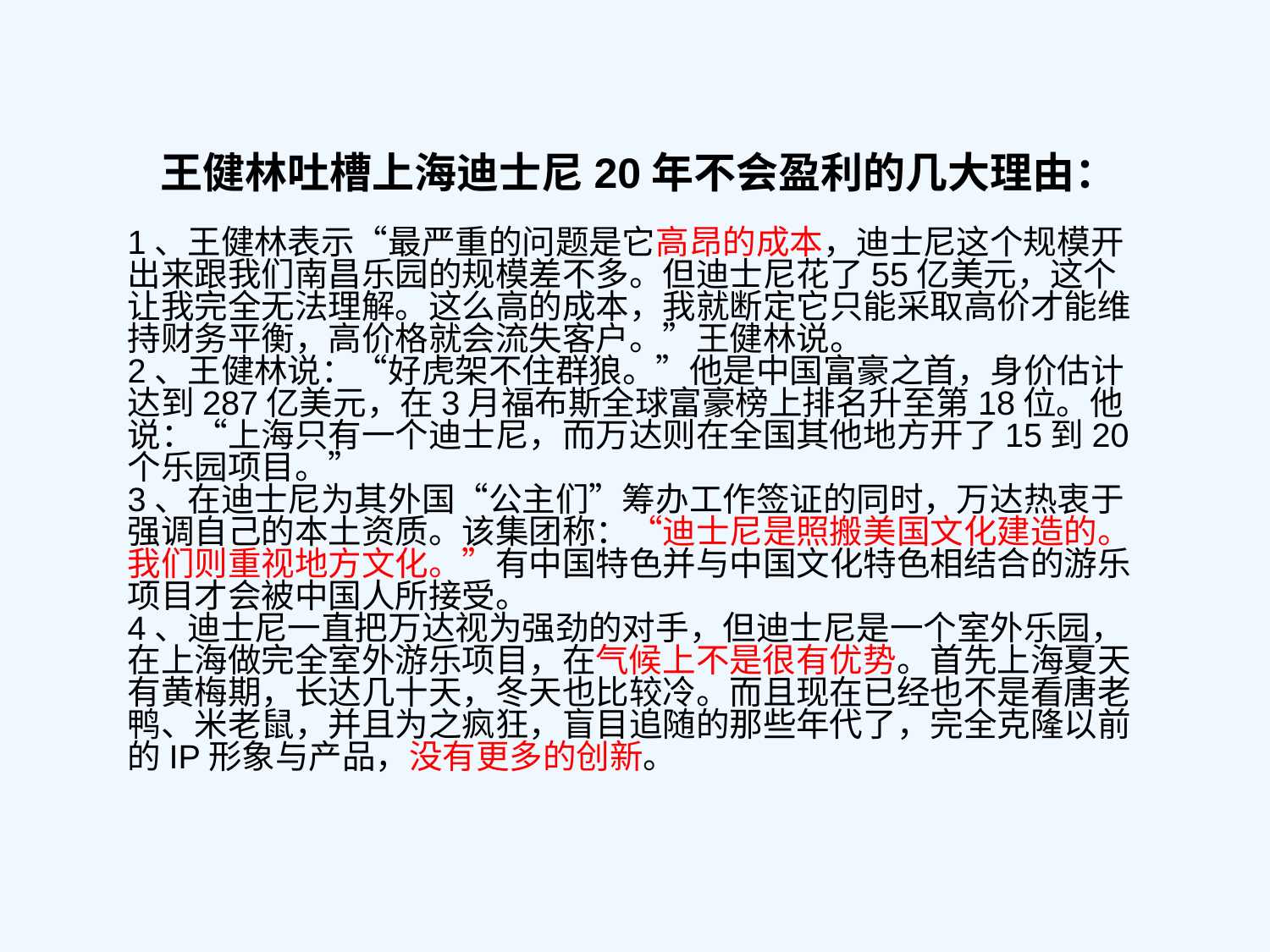

王健林吐槽上海迪士尼20年不会盈利的几大理由：

1、王健林表示“最严重的问题是它高昂的成本，迪士尼这个规模开出来跟我们南昌乐园的规模差不多。但迪士尼花了55亿美元，这个让我完全无法理解。这么高的成本，我就断定它只能采取高价才能维持财务平衡，高价格就会流失客户。”王健林说。
2、王健林说：“好虎架不住群狼。”他是中国富豪之首，身价估计达到287亿美元，在3月福布斯全球富豪榜上排名升至第18位。他说：“上海只有一个迪士尼，而万达则在全国其他地方开了15到20个乐园项目。”
3、在迪士尼为其外国“公主们”筹办工作签证的同时，万达热衷于强调自己的本土资质。该集团称：“迪士尼是照搬美国文化建造的。我们则重视地方文化。”有中国特色并与中国文化特色相结合的游乐项目才会被中国人所接受。
4、迪士尼一直把万达视为强劲的对手，但迪士尼是一个室外乐园，在上海做完全室外游乐项目，在气候上不是很有优势。首先上海夏天有黄梅期，长达几十天，冬天也比较冷。而且现在已经也不是看唐老鸭、米老鼠，并且为之疯狂，盲目追随的那些年代了，完全克隆以前的IP形象与产品，没有更多的创新。